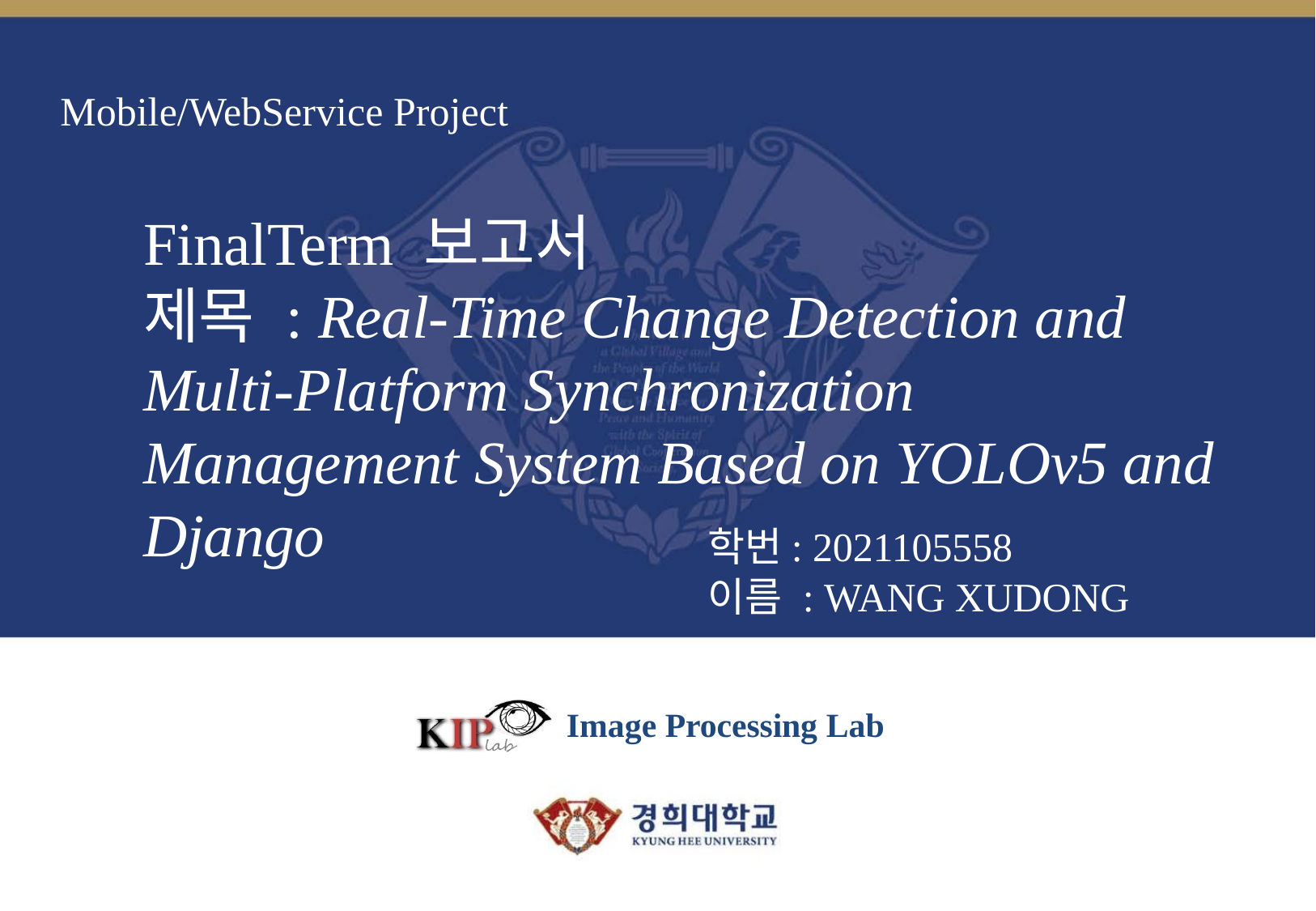

# Mobile/WebService Project
FinalTerm 보고서
제목 : Real-Time Change Detection and Multi-Platform Synchronization Management System Based on YOLOv5 and Django
학번: 2021105558
이름 : WANG XUDONG

Image Processing Lab